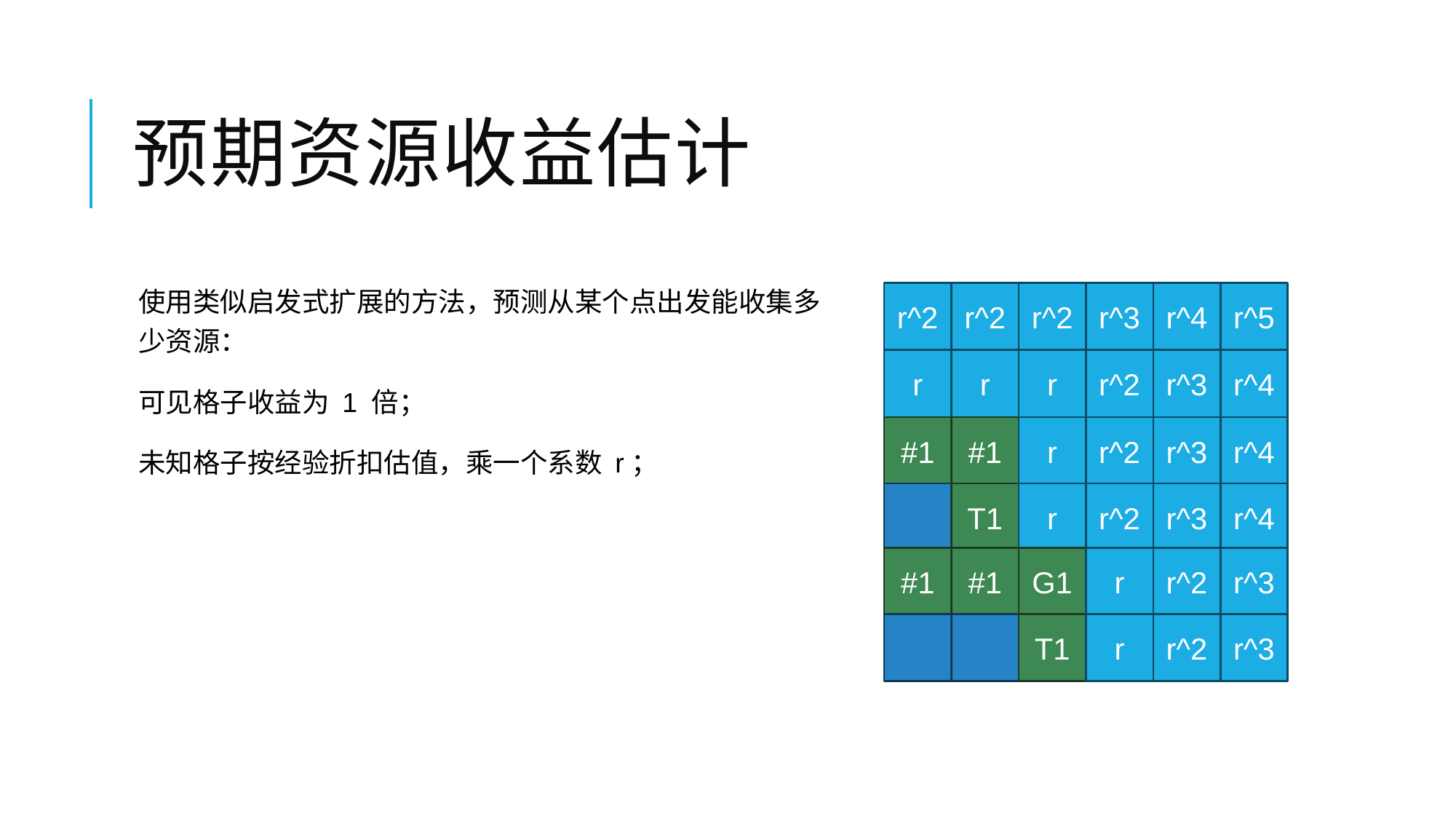

# 预期资源收益估计
使用类似启发式扩展的方法，预测从某个点出发能收集多少资源：
可见格子收益为 1 倍；
未知格子按经验折扣估值，乘一个系数 r；
r^2
r^2
r^2
r^3
r^4
r^5
r
r
r
r^2
r^3
r^4
#1
#1
r
r^2
r^3
r^4

T1
r
r^2
r^3
r^4
#1
#1
G1
r
r^2
r^3

T1
r
r^2
r^3